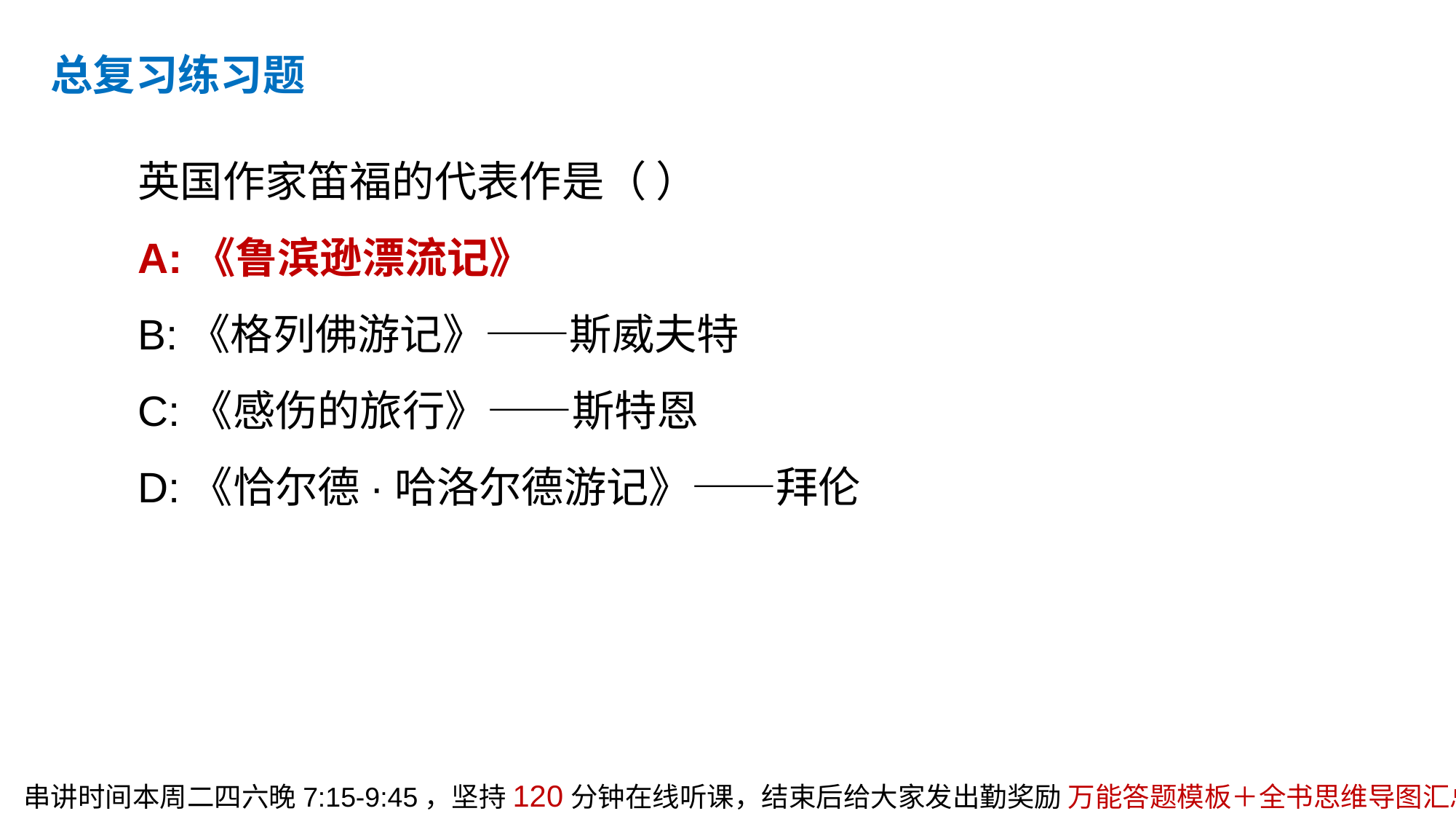

总复习练习题
英国作家笛福的代表作是（ ）
A:《鲁滨逊漂流记》
B:《格列佛游记》——斯威夫特
C:《感伤的旅行》——斯特恩
D:《恰尔德·哈洛尔德游记》——拜伦